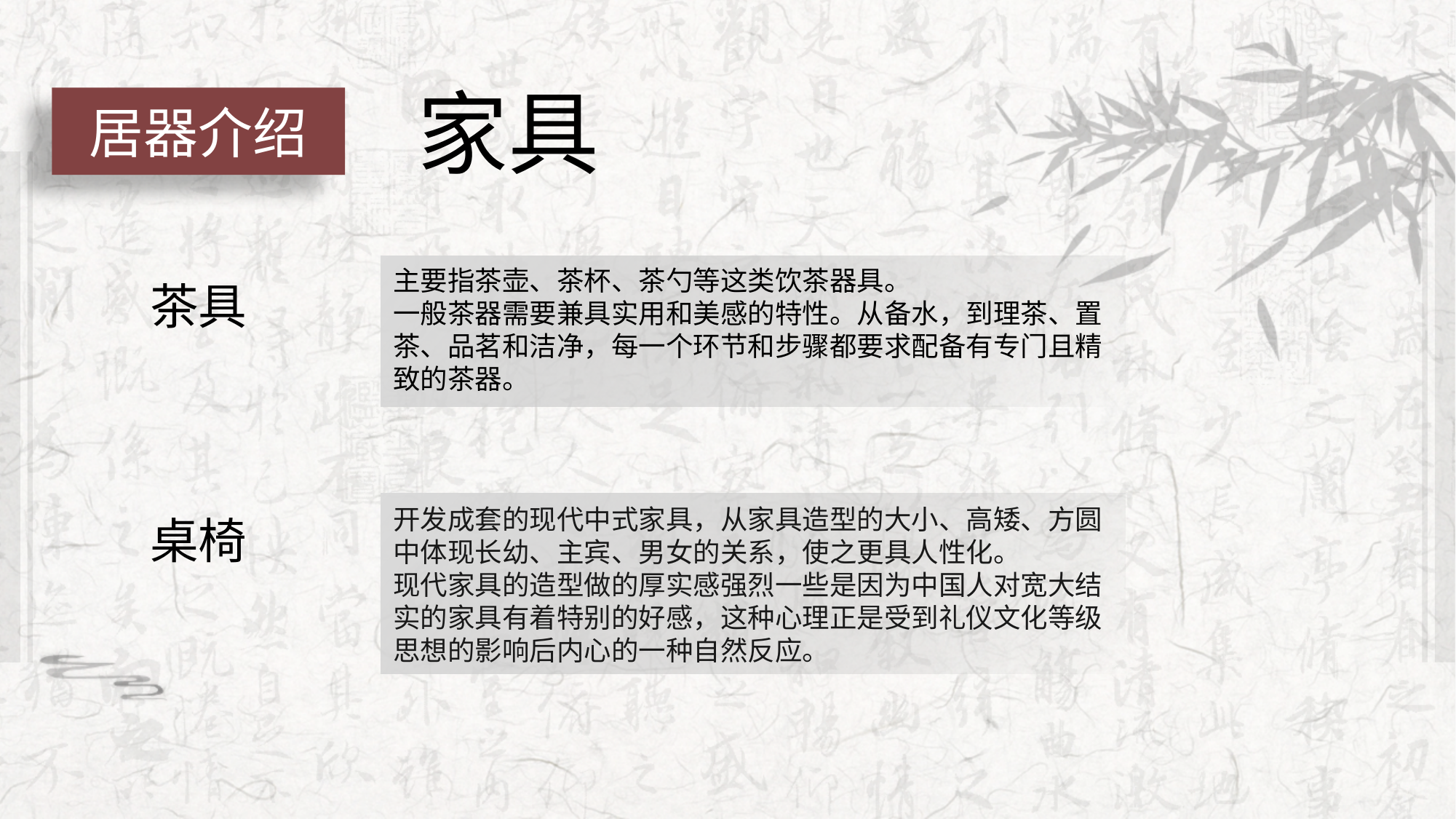

家具
居器介绍

主要指茶壶、茶杯、茶勺等这类饮茶器具。
一般茶器需要兼具实用和美感的特性。从备水，到理茶、置茶、品茗和洁净，每一个环节和步骤都要求配备有专门且精致的茶器。
茶具

开发成套的现代中式家具，从家具造型的大小、高矮、方圆中体现长幼、主宾、男女的关系，使之更具人性化。
现代家具的造型做的厚实感强烈一些是因为中国人对宽大结实的家具有着特别的好感，这种心理正是受到礼仪文化等级思想的影响后内心的一种自然反应。
桌椅